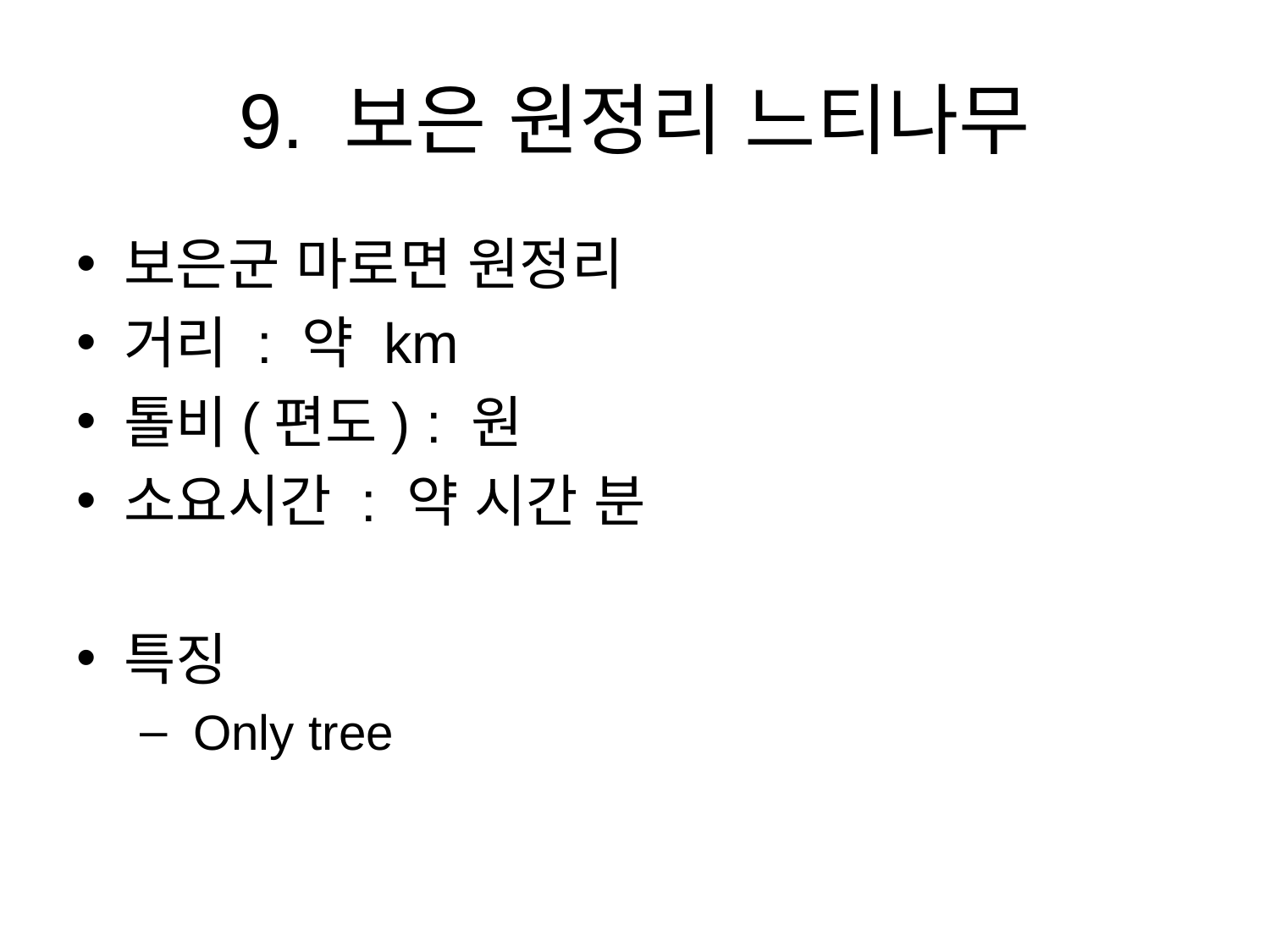

# 9. 보은 원정리 느티나무
보은군 마로면 원정리
거리 : 약 km
톨비(편도) : 원
소요시간 : 약 시간 분

특징
 Only tree